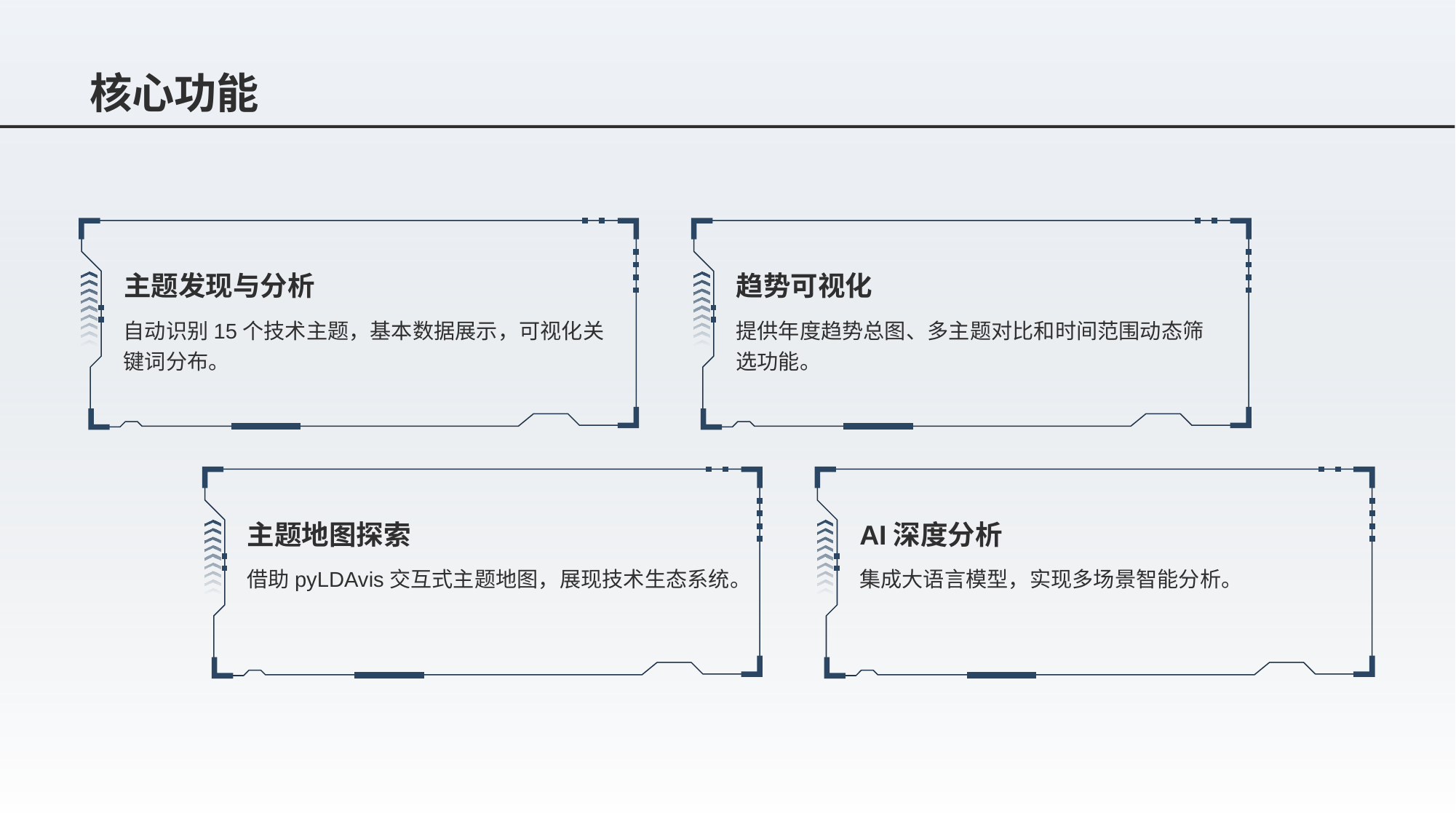

# 核心功能

主题发现与分析
自动识别15个技术主题，基本数据展示，可视化关键词分布。
趋势可视化
提供年度趋势总图、多主题对比和时间范围动态筛选功能。

主题地图探索
借助pyLDAvis交互式主题地图，展现技术生态系统。
AI深度分析
集成大语言模型，实现多场景智能分析。